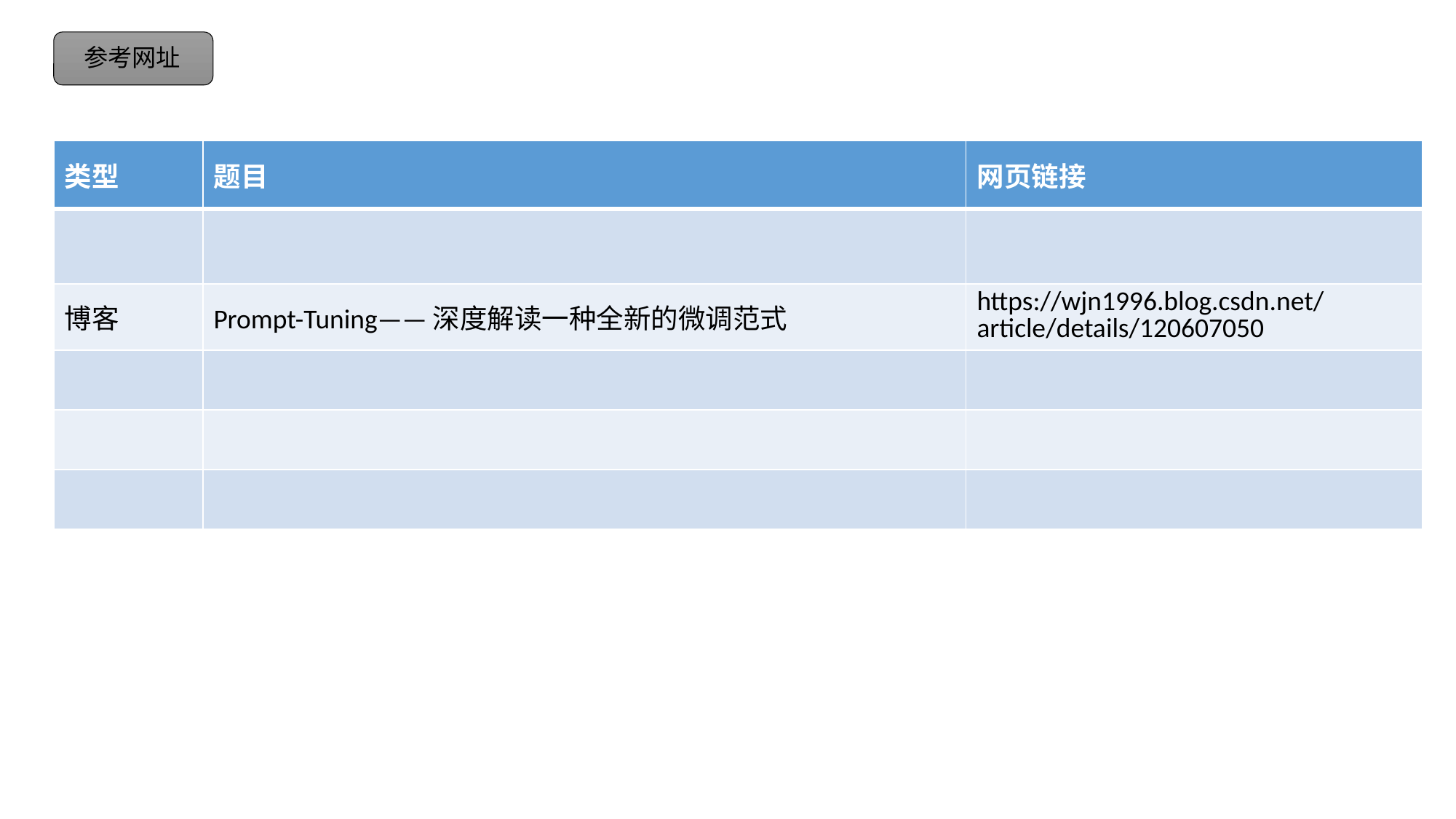

参考网址
| 类型 | 题目 | 网页链接 |
| --- | --- | --- |
|  |  |  |
| 博客 | Prompt-Tuning——深度解读一种全新的微调范式 | https://wjn1996.blog.csdn.net/article/details/120607050 |
|  |  |  |
|  |  |  |
|  |  |  |